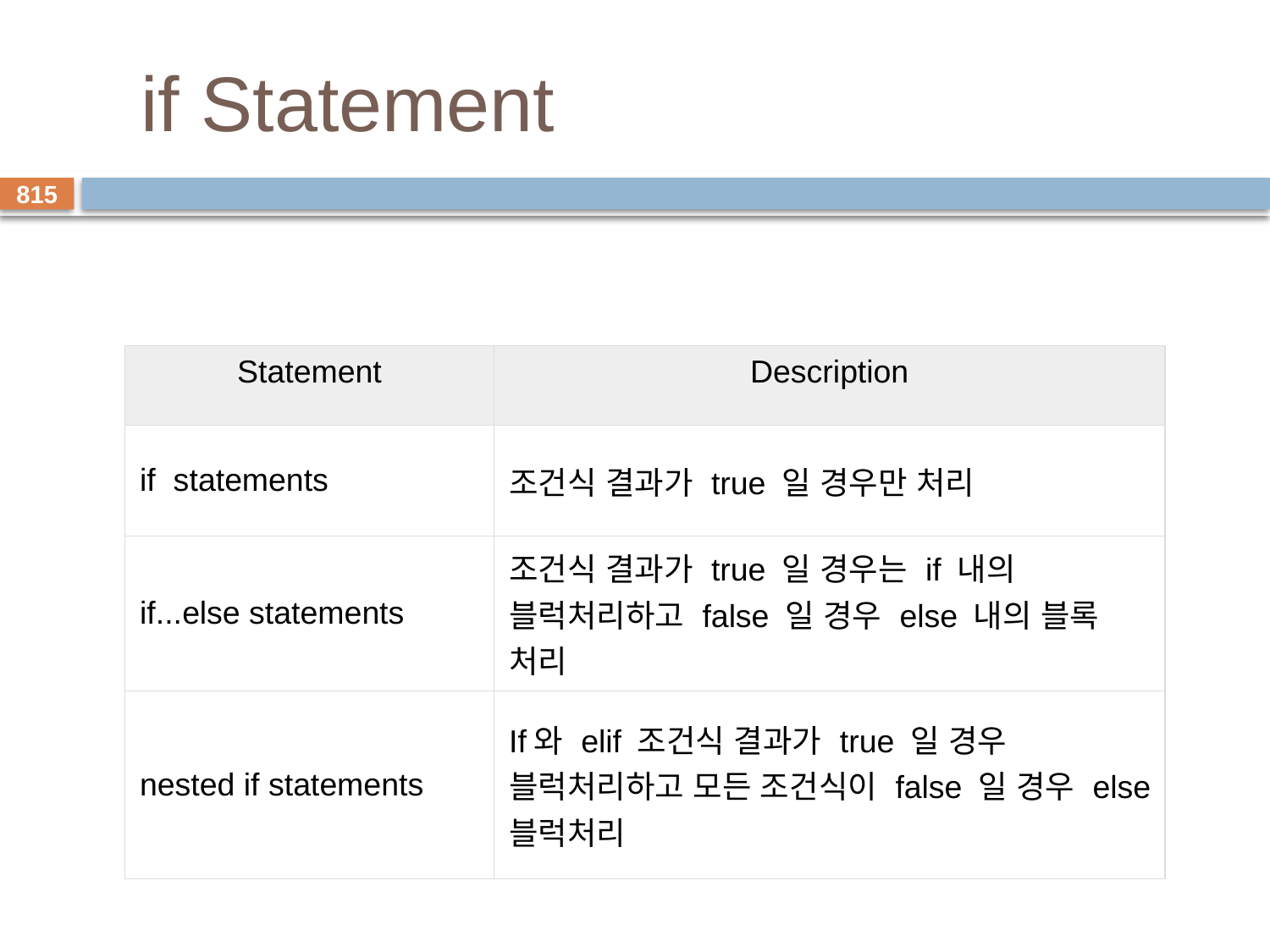

# if Statement
815
| Statement | Description |
| --- | --- |
| if statements | 조건식 결과가 true 일 경우만 처리 |
| if...else statements | 조건식 결과가 true 일 경우는 if 내의 블럭처리하고 false 일 경우 else 내의 블록 처리 |
| nested if statements | If와 elif 조건식 결과가 true 일 경우 블럭처리하고 모든 조건식이 false 일 경우 else 블럭처리 |